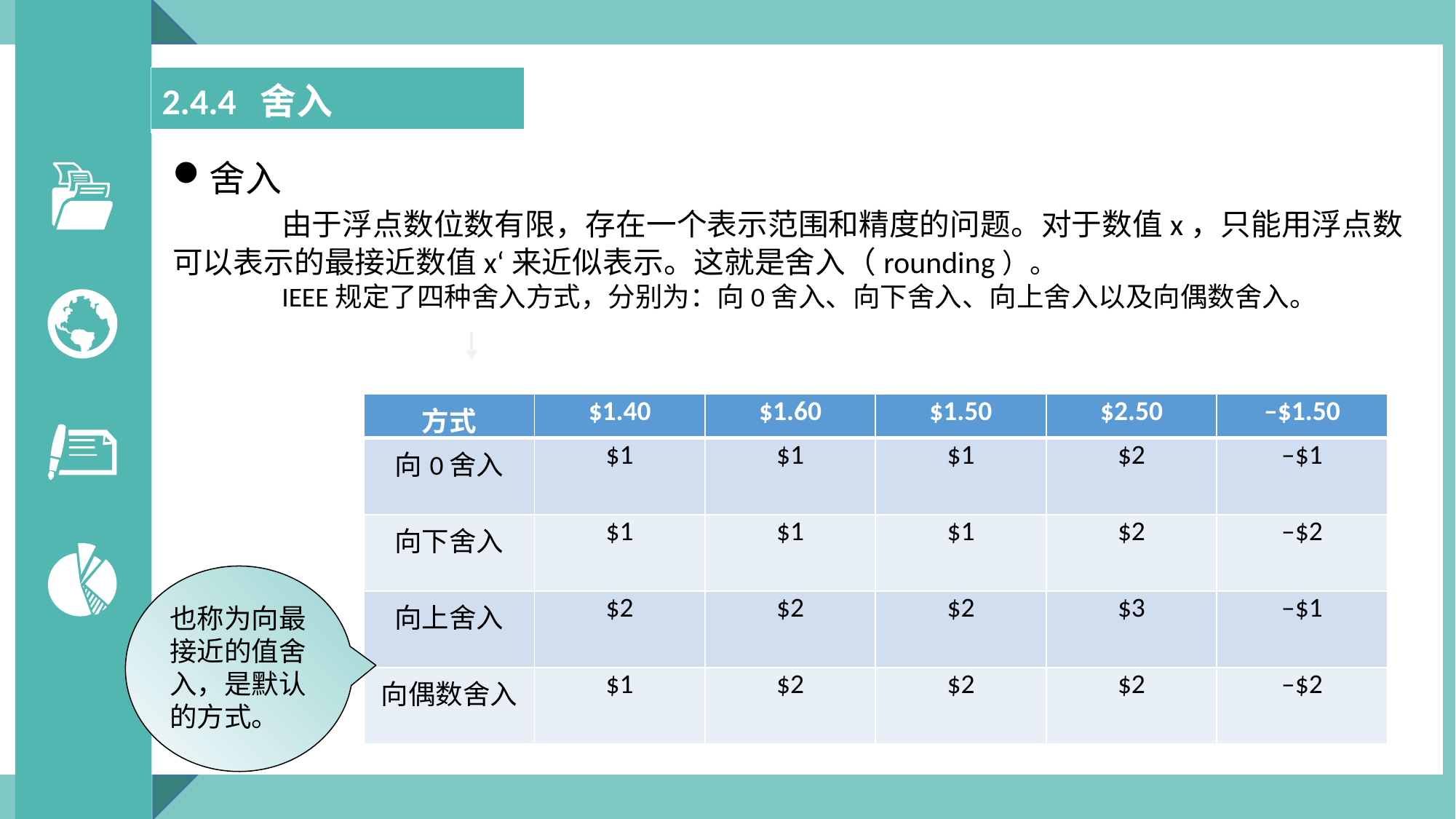

| 2.4.4 舍入 |
| --- |
舍入
	由于浮点数位数有限，存在一个表示范围和精度的问题。对于数值x，只能用浮点数可以表示的最接近数值x‘来近似表示。这就是舍入（rounding）。
	IEEE规定了四种舍入方式，分别为：向0舍入、向下舍入、向上舍入以及向偶数舍入。

| 方式 | $1.40 | $1.60 | $1.50 | $2.50 | –$1.50 |
| --- | --- | --- | --- | --- | --- |
| 向0舍入 | $1 | $1 | $1 | $2 | –$1 |
| 向下舍入 | $1 | $1 | $1 | $2 | –$2 |
| 向上舍入 | $2 | $2 | $2 | $3 | –$1 |
| 向偶数舍入 | $1 | $2 | $2 | $2 | –$2 |
也称为向最接近的值舍入，是默认的方式。